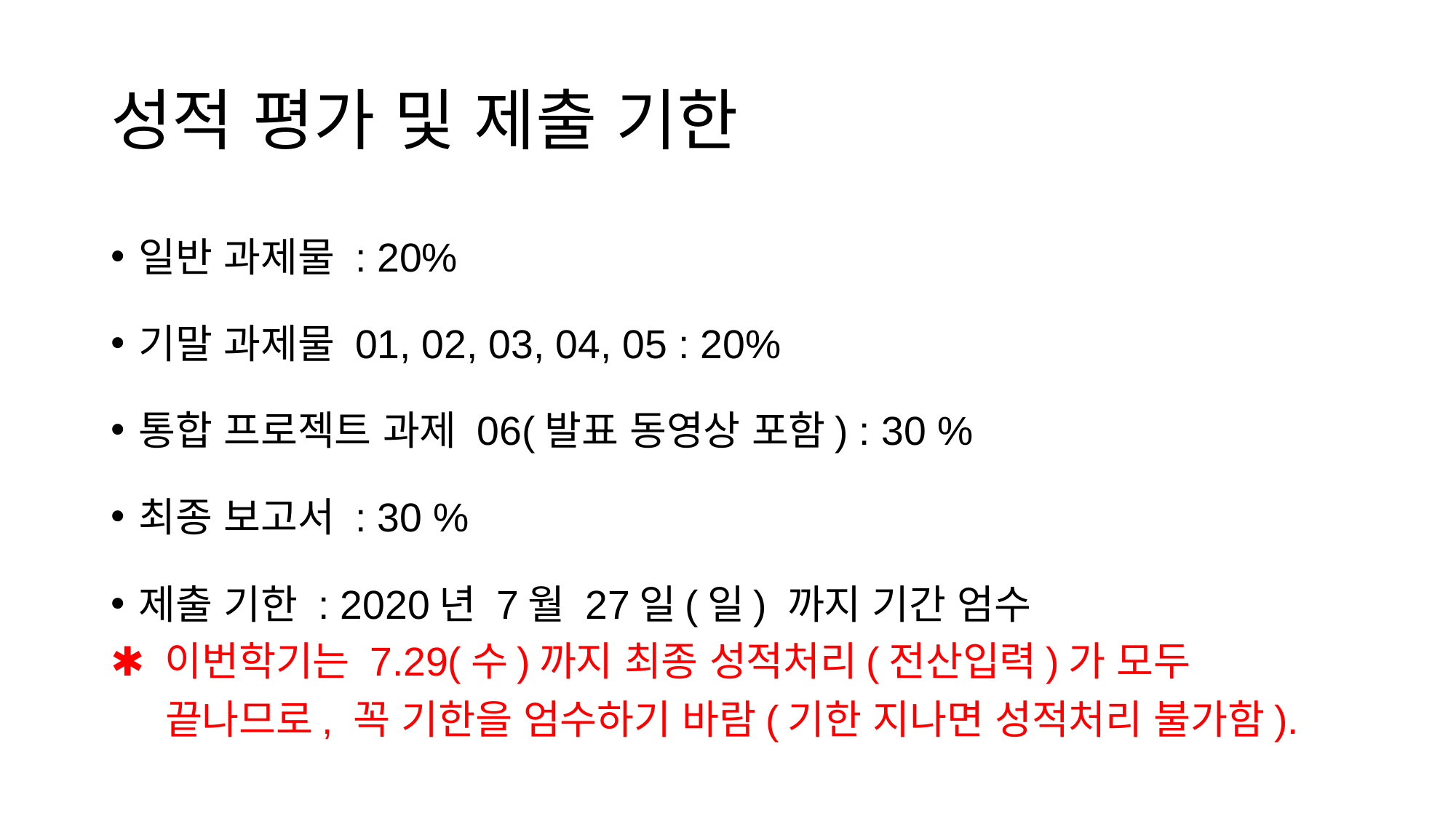

# 성적 평가 및 제출 기한
일반 과제물 : 20%
기말 과제물 01, 02, 03, 04, 05 : 20%
통합 프로젝트 과제 06(발표 동영상 포함) : 30 %
최종 보고서 : 30 %
제출 기한 : 2020년 7월 27일(일) 까지 기간 엄수
✱ 이번학기는 7.29(수)까지 최종 성적처리(전산입력)가 모두
    끝나므로, 꼭 기한을 엄수하기 바람(기한 지나면 성적처리 불가함).